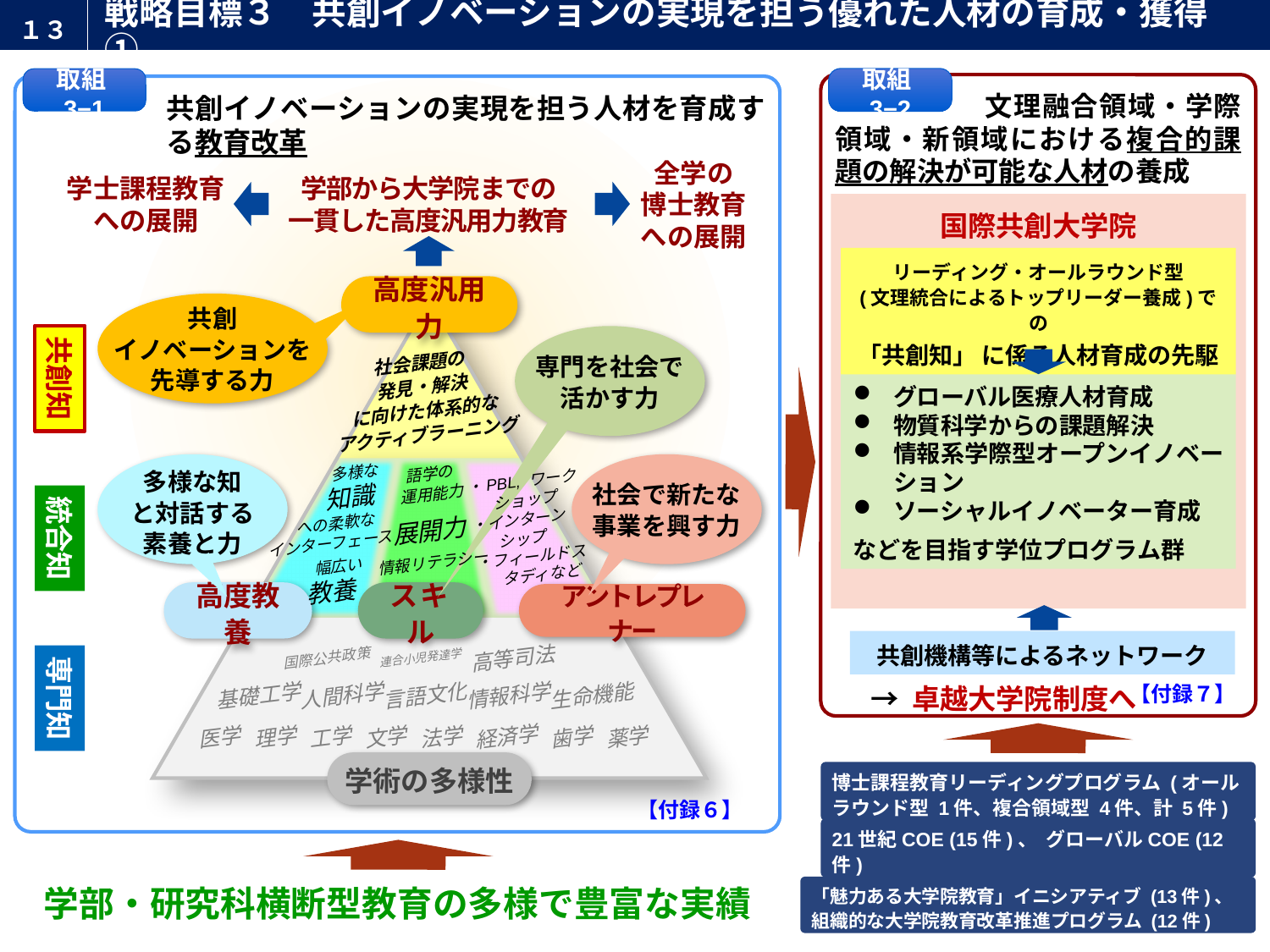

１３
# 戦略目標３　共創イノベーションの実現を担う優れた人材の育成・獲得 ①
（5/12）
付録番号の変更
取組3−1
取組3−2
文理融合領域・学際領域・新領域における複合的課題の解決が可能な人材の養成
共創イノベーションの実現を担う人材を育成する教育改革

全学の
博士教育
への展開
学士課程教育
への展開
学部から大学院までの
一貫した高度汎用力教育

国際共創大学院

リーディング・オールラウンド型
(文理統合によるトップリーダー養成)での
「共創知」 に係る人材育成の先駆
高度汎用力

共創
イノベーションを
先導する力

共創知
専門を社会で
活かす力

社会課題の
発見・解決
に向けた体系的な
アクティブラーニング
グローバル医療人材育成
物質科学からの課題解決
情報系学際型オープンイノベーション
ソーシャルイノベーター育成
などを目指す学位プログラム群

多様な知
と対話する
素養と力
社会で新たな
事業を興す力

語学の
運用能力
                 多様な
        知識
   への柔軟な
インターフェース
・PBL, ワークショップ
・インターンシップ
・フィールドスタディなど
統合知
展開力

情報リテラシー

   幅広い
教養
高度教養
スキル
アントレプレナー

共創機構等によるネットワーク
高等司法
国際公共政策
連合小児発達学
基礎工学
人間科学
言語文化
情報科学
生命機能
医学
理学
工学
文学
法学
経済学
歯学
薬学
専門知
【付録７】
→ 卓越大学院制度へ

学術の多様性
博士課程教育リーディングプログラム (オールラウンド型 1件、複合領域型 4件、計 5件)
【付録６】
21世紀COE (15件)、  グローバルCOE (12件)

「魅力ある大学院教育」イニシアティブ (13件)、
組織的な大学院教育改革推進プログラム (12件)
学部・研究科横断型教育の多様で豊富な実績